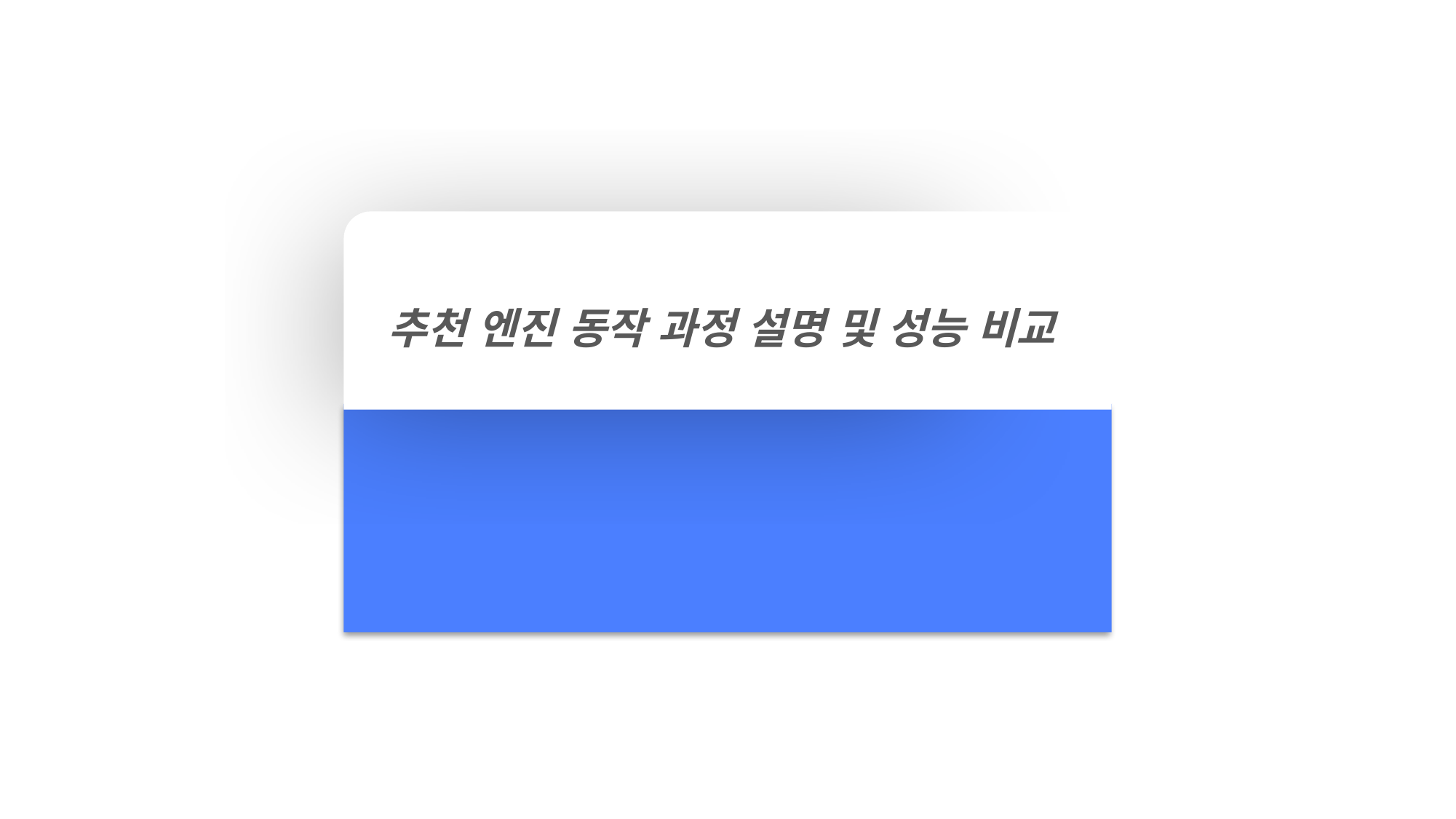

추천 엔진 동작 과정 설명 및 성능 비교